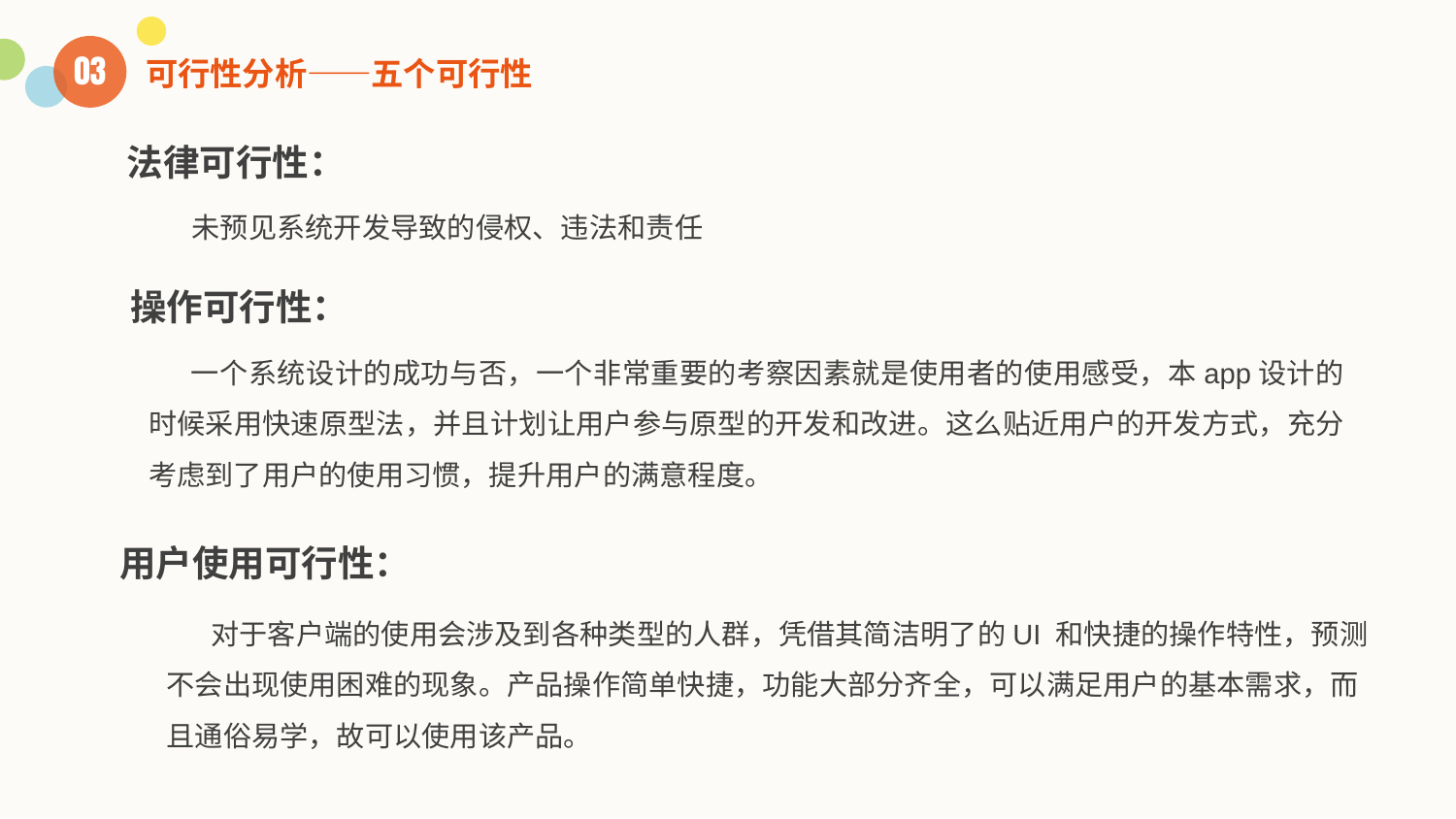

03
可行性分析——五个可行性

法律可行性：
未预见系统开发导致的侵权、违法和责任
操作可行性：
一个系统设计的成功与否，一个非常重要的考察因素就是使用者的使用感受，本app设计的时候采用快速原型法，并且计划让用户参与原型的开发和改进。这么贴近用户的开发方式，充分考虑到了用户的使用习惯，提升用户的满意程度。
用户使用可行性：
      对于客户端的使用会涉及到各种类型的人群，凭借其简洁明了的UI 和快捷的操作特性，预测不会出现使用困难的现象。产品操作简单快捷，功能大部分齐全，可以满足用户的基本需求，而且通俗易学，故可以使用该产品。